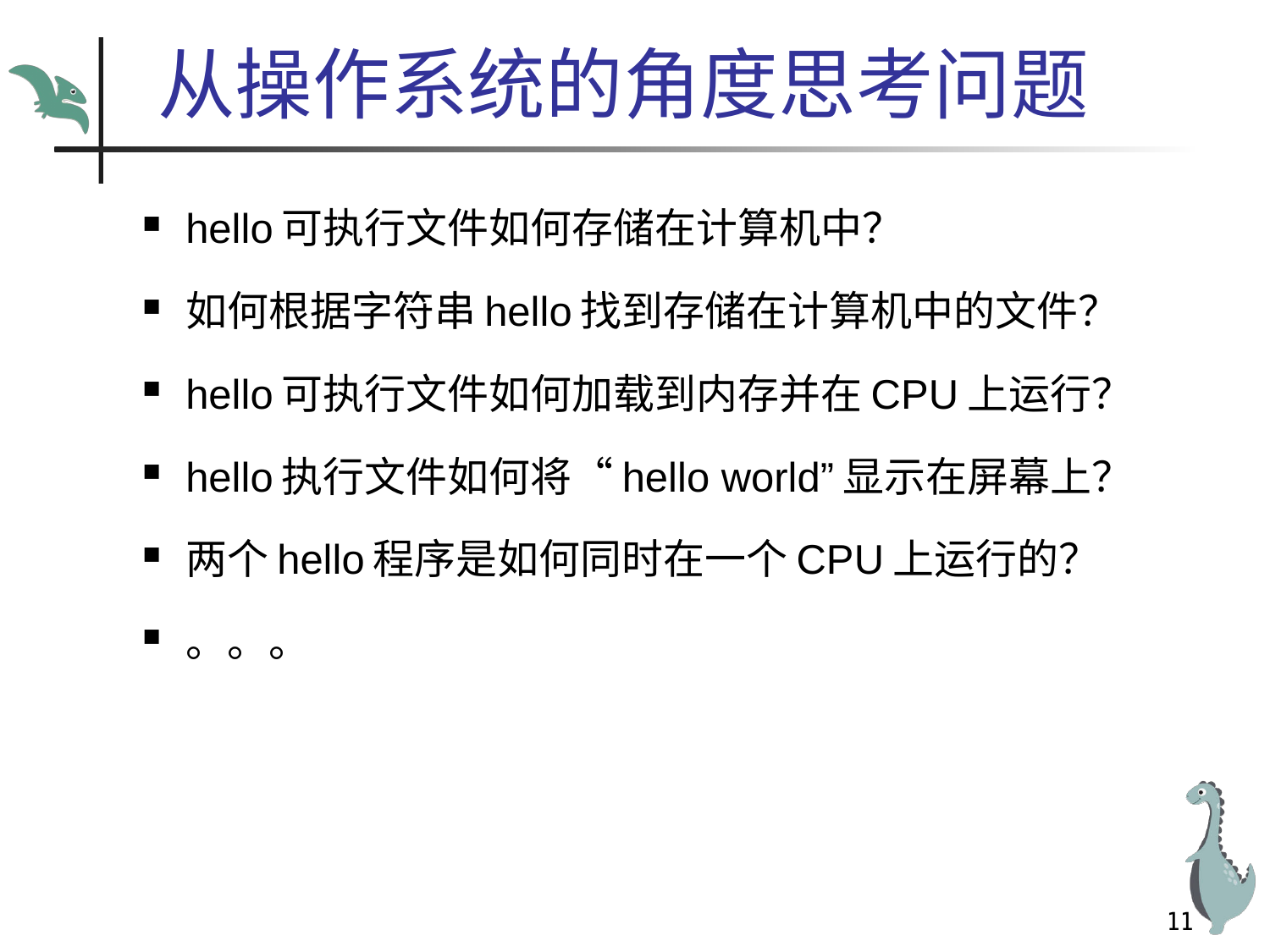

# 从操作系统的角度思考问题
hello可执行文件如何存储在计算机中？
如何根据字符串hello找到存储在计算机中的文件？
hello可执行文件如何加载到内存并在CPU上运行？
hello执行文件如何将“hello world”显示在屏幕上？
两个hello程序是如何同时在一个CPU上运行的？
。。。
11